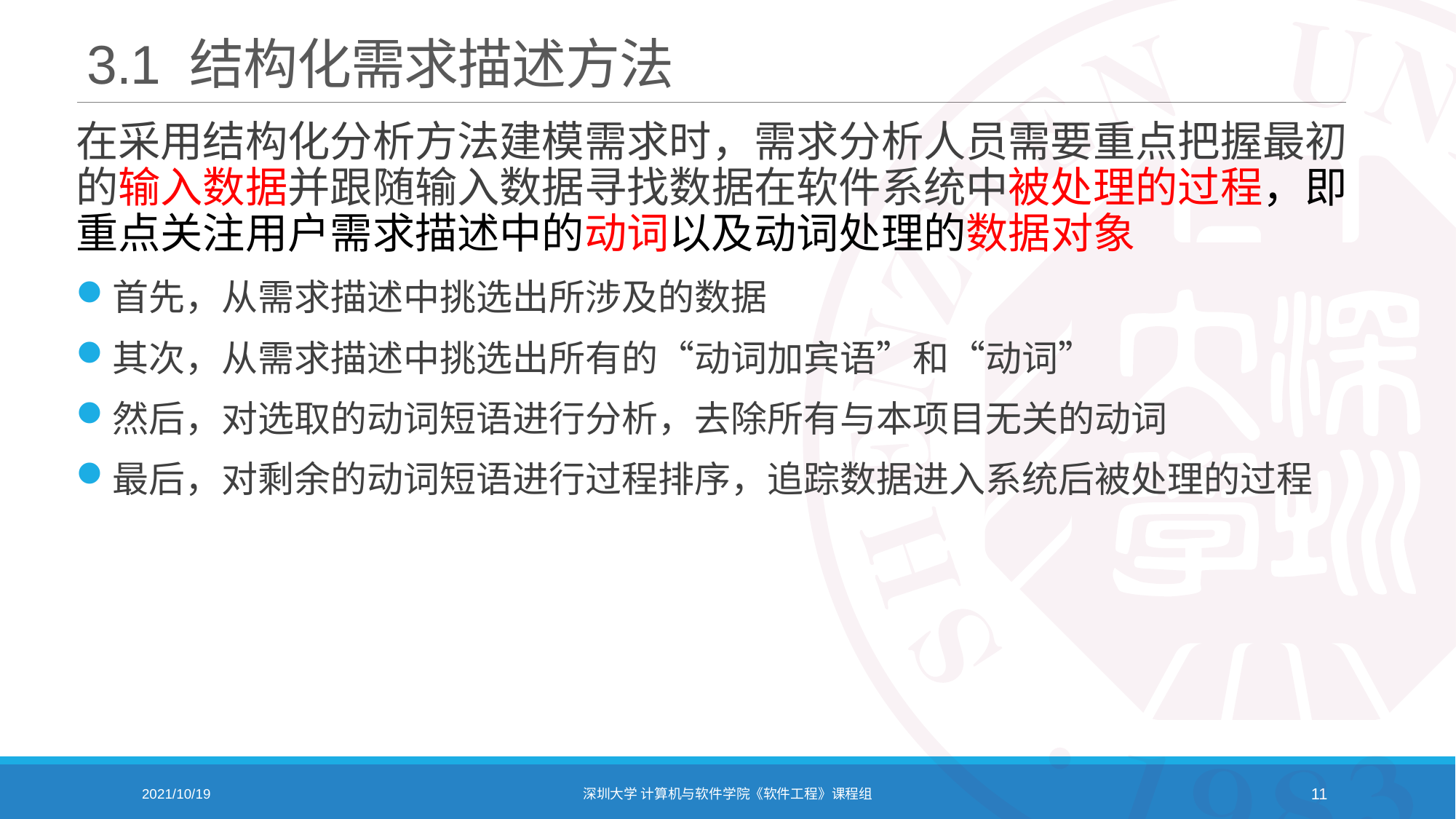

# 3.1 结构化需求描述方法
在采用结构化分析方法建模需求时，需求分析人员需要重点把握最初的输入数据并跟随输入数据寻找数据在软件系统中被处理的过程，即重点关注用户需求描述中的动词以及动词处理的数据对象
首先，从需求描述中挑选出所涉及的数据
其次，从需求描述中挑选出所有的“动词加宾语”和“动词”
然后，对选取的动词短语进行分析，去除所有与本项目无关的动词
最后，对剩余的动词短语进行过程排序，追踪数据进入系统后被处理的过程
2021/10/19
深圳大学 计算机与软件学院《软件工程》课程组
11